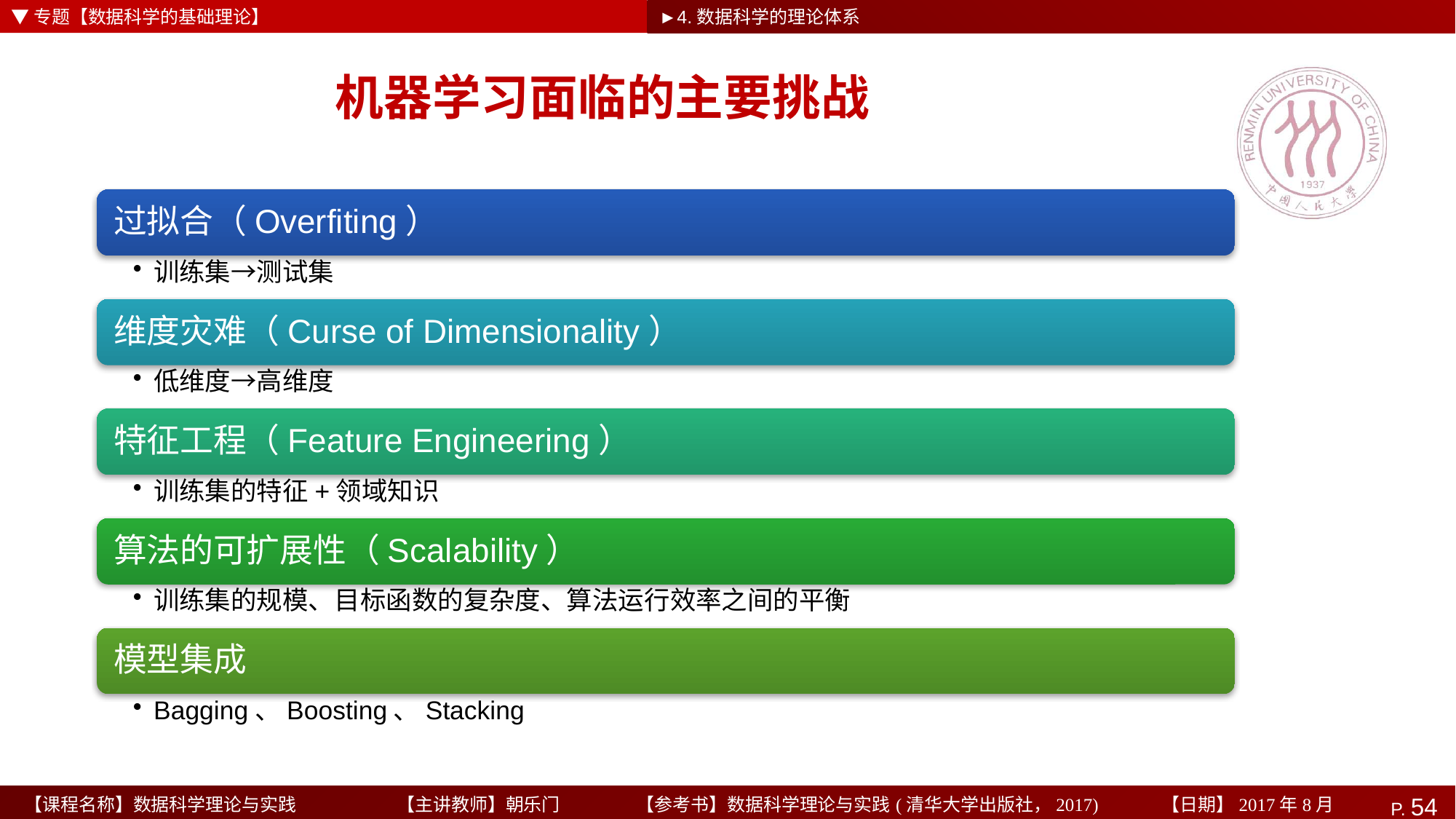

▼专题【数据科学的基础理论】

►4.数据科学的理论体系
# 机器学习面临的主要挑战
过拟合（Overfiting）
训练集→测试集
维度灾难（Curse of Dimensionality）
低维度→高维度
特征工程（Feature Engineering）
训练集的特征+领域知识
算法的可扩展性（Scalability）
训练集的规模、目标函数的复杂度、算法运行效率之间的平衡
模型集成
Bagging、Boosting、Stacking